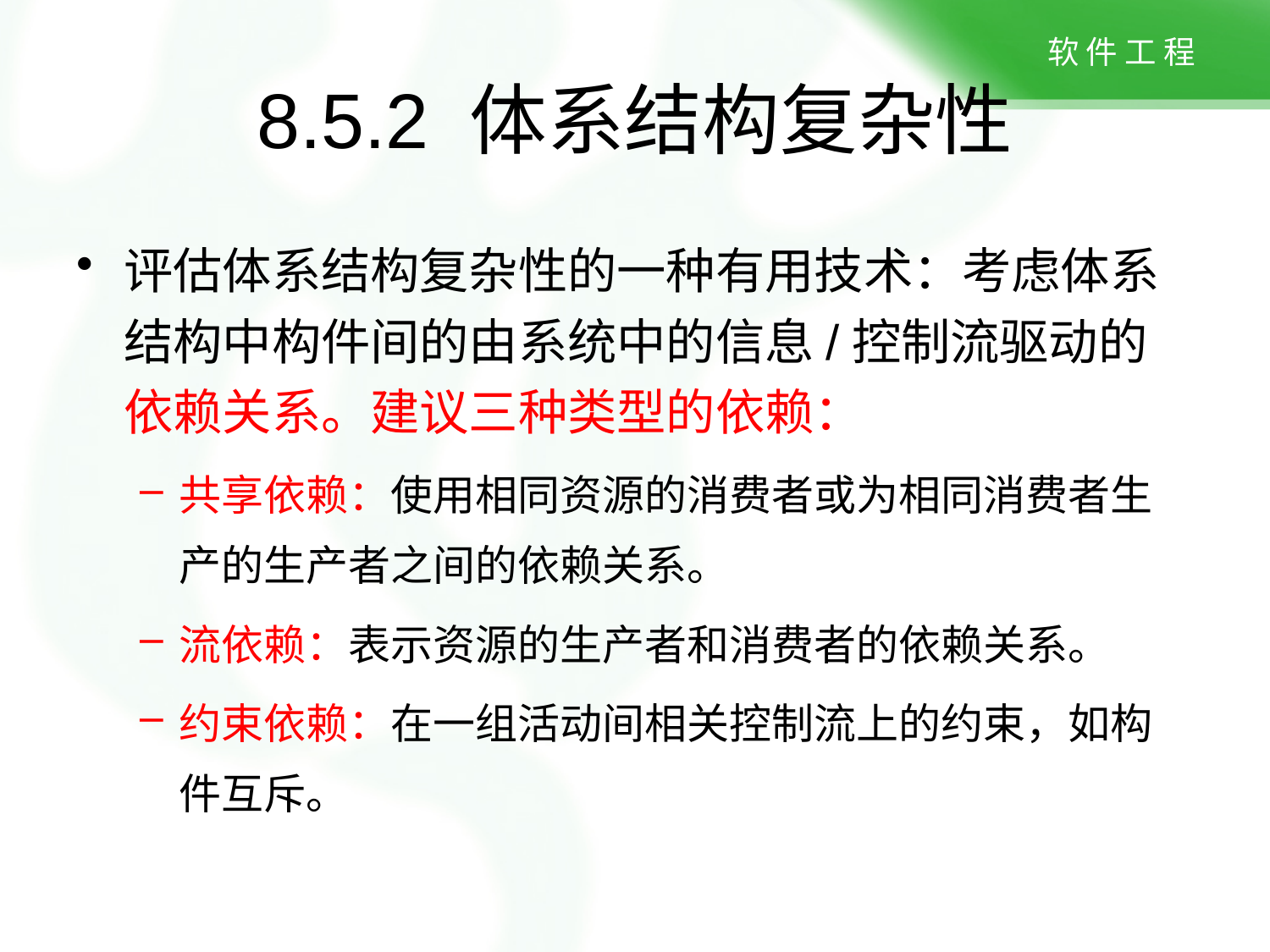

8.5.2 体系结构复杂性
评估体系结构复杂性的一种有用技术：考虑体系结构中构件间的由系统中的信息/控制流驱动的依赖关系。建议三种类型的依赖：
共享依赖：使用相同资源的消费者或为相同消费者生产的生产者之间的依赖关系。
流依赖：表示资源的生产者和消费者的依赖关系。
约束依赖：在一组活动间相关控制流上的约束，如构件互斥。